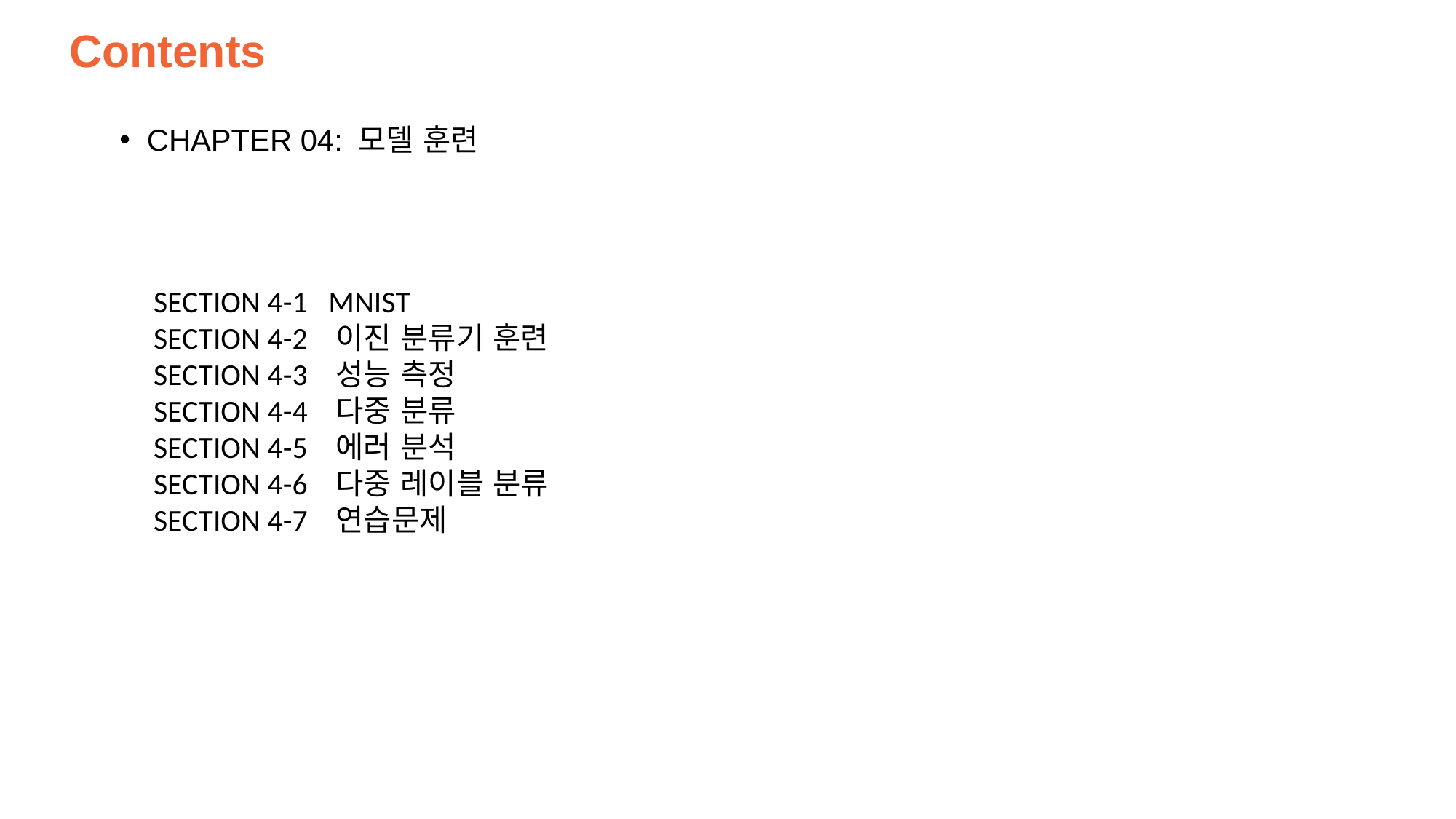

# Contents
CHAPTER 04: 모델 훈련

SECTION 4-1   MNIST
SECTION 4-2   이진 분류기 훈련
SECTION 4-3   성능 측정
SECTION 4-4   다중 분류
SECTION 4-5   에러 분석
SECTION 4-6   다중 레이블 분류
SECTION 4-7   연습문제

29